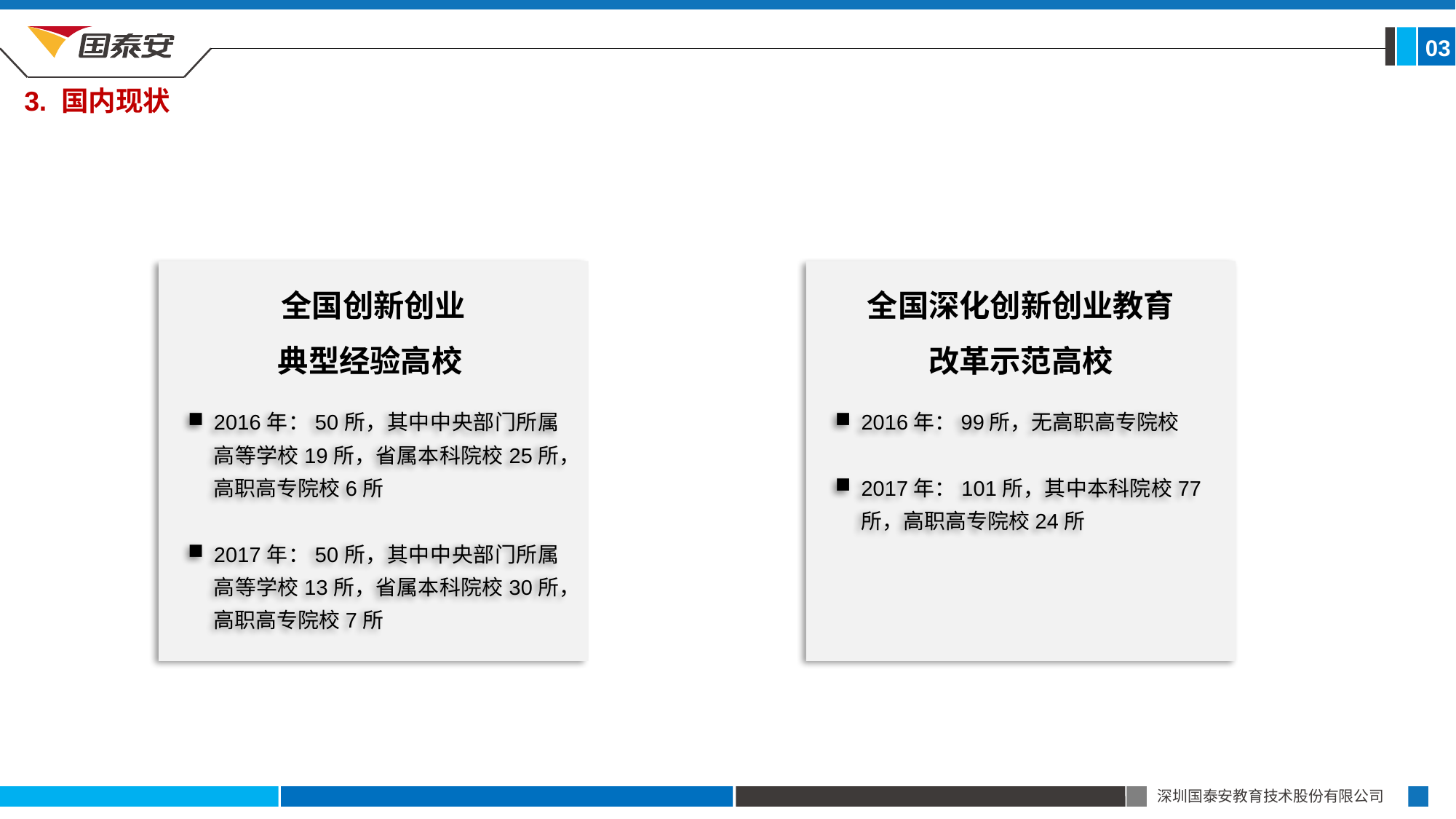

03
3. 国内现状
全国创新创业
典型经验高校

2016年：50所，其中中央部门所属高等学校19所，省属本科院校25所，高职高专院校6所

2017年：50所，其中中央部门所属高等学校13所，省属本科院校30所，高职高专院校7所
全国深化创新创业教育
改革示范高校

2016年：99所，无高职高专院校

2017年：101所，其中本科院校77所，高职高专院校24所